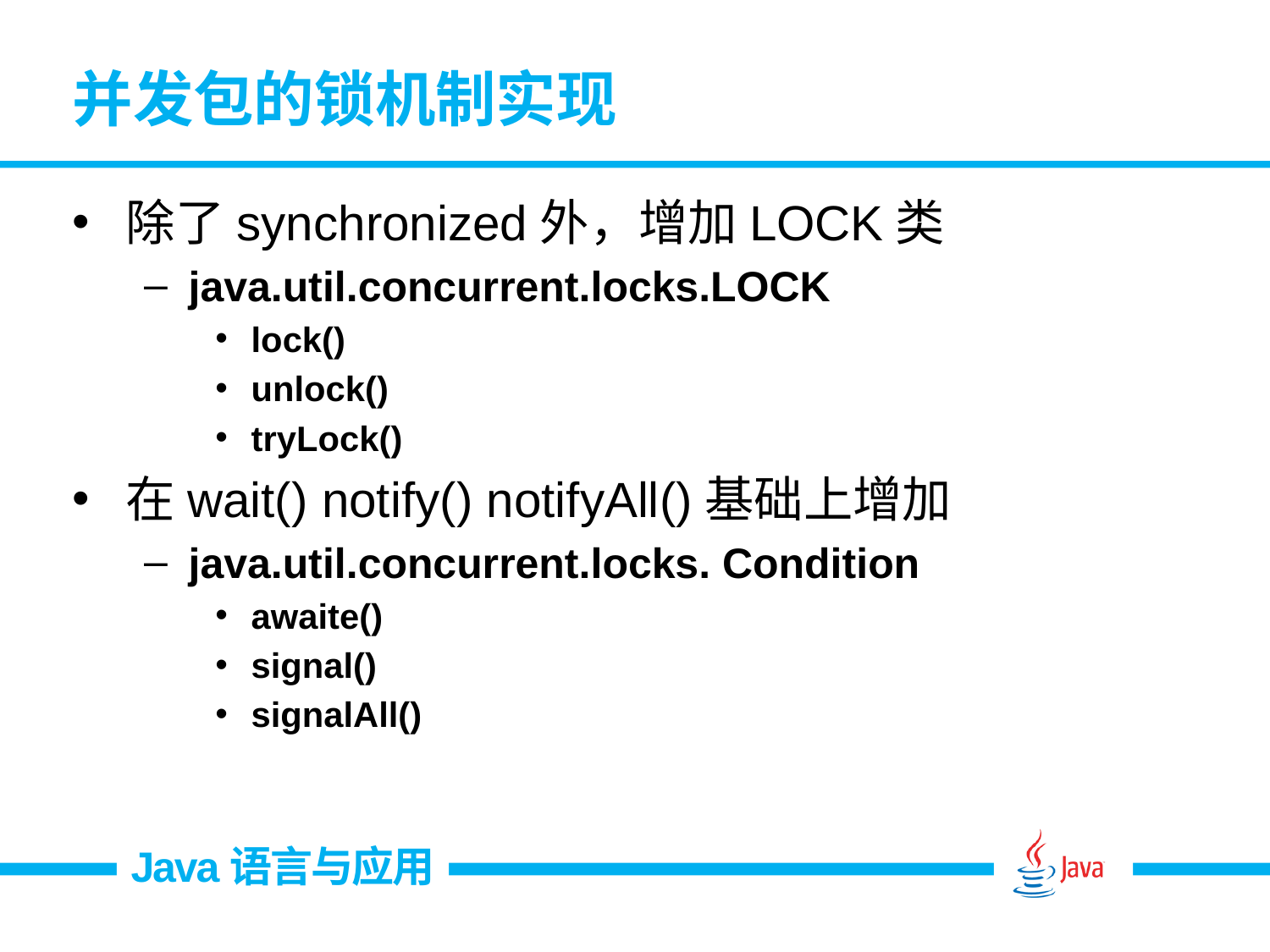

# 并发包的锁机制实现
除了synchronized外，增加LOCK类
java.util.concurrent.locks.LOCK
lock()
unlock()
tryLock()
在wait() notify() notifyAll()基础上增加
java.util.concurrent.locks. Condition
awaite()
signal()
signalAll()